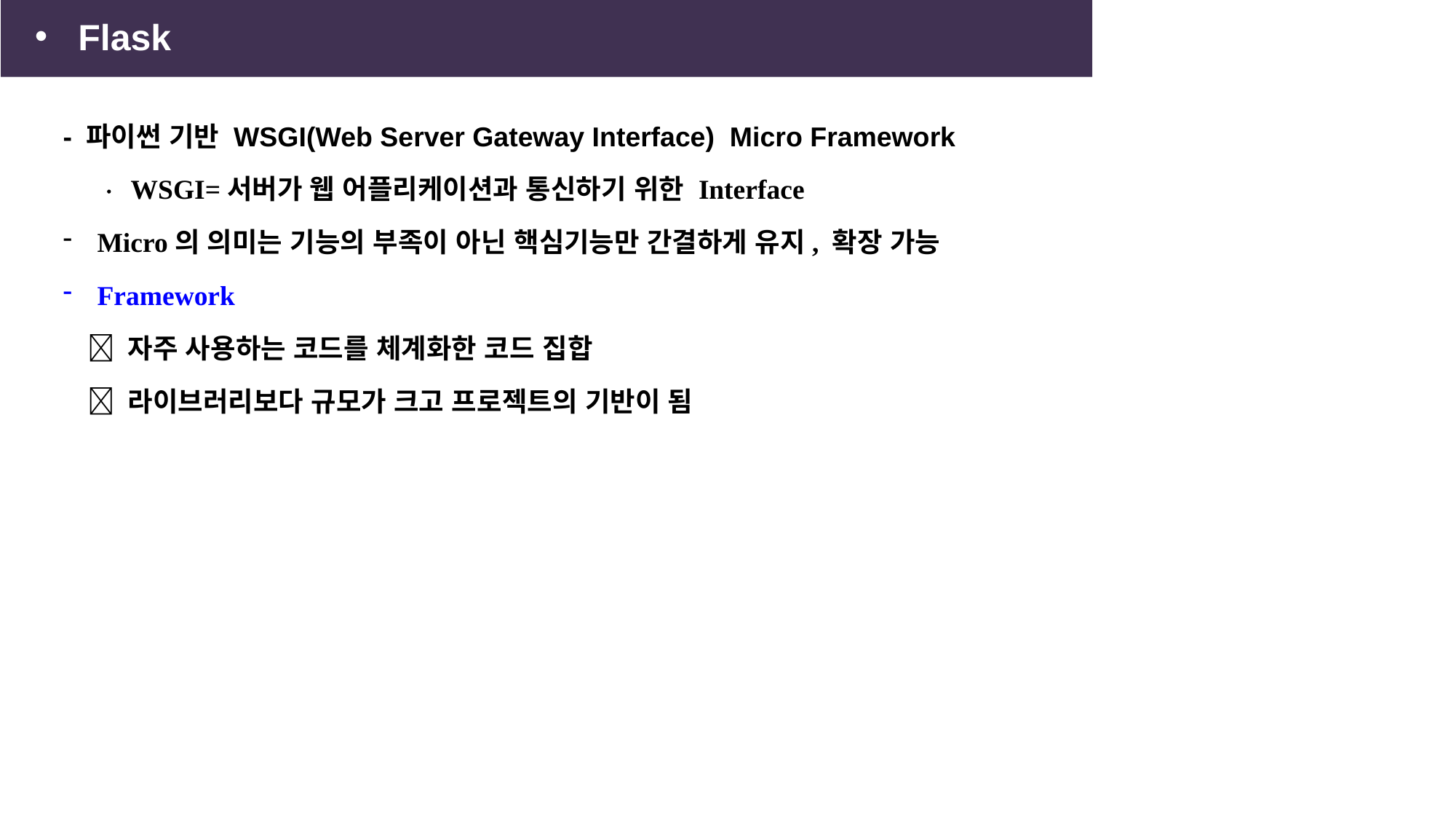

Flask
- 파이썬 기반 WSGI(Web Server Gateway Interface)  Micro Framework
     ⋅  WSGI=서버가 웹 어플리케이션과 통신하기 위한 Interface
Micro의 의미는 기능의 부족이 아닌 핵심기능만 간결하게 유지, 확장 가능
Framework
    ⋅ 자주 사용하는 코드를 체계화한 코드 집합
    ⋅ 라이브러리보다 규모가 크고 프로젝트의 기반이 됨